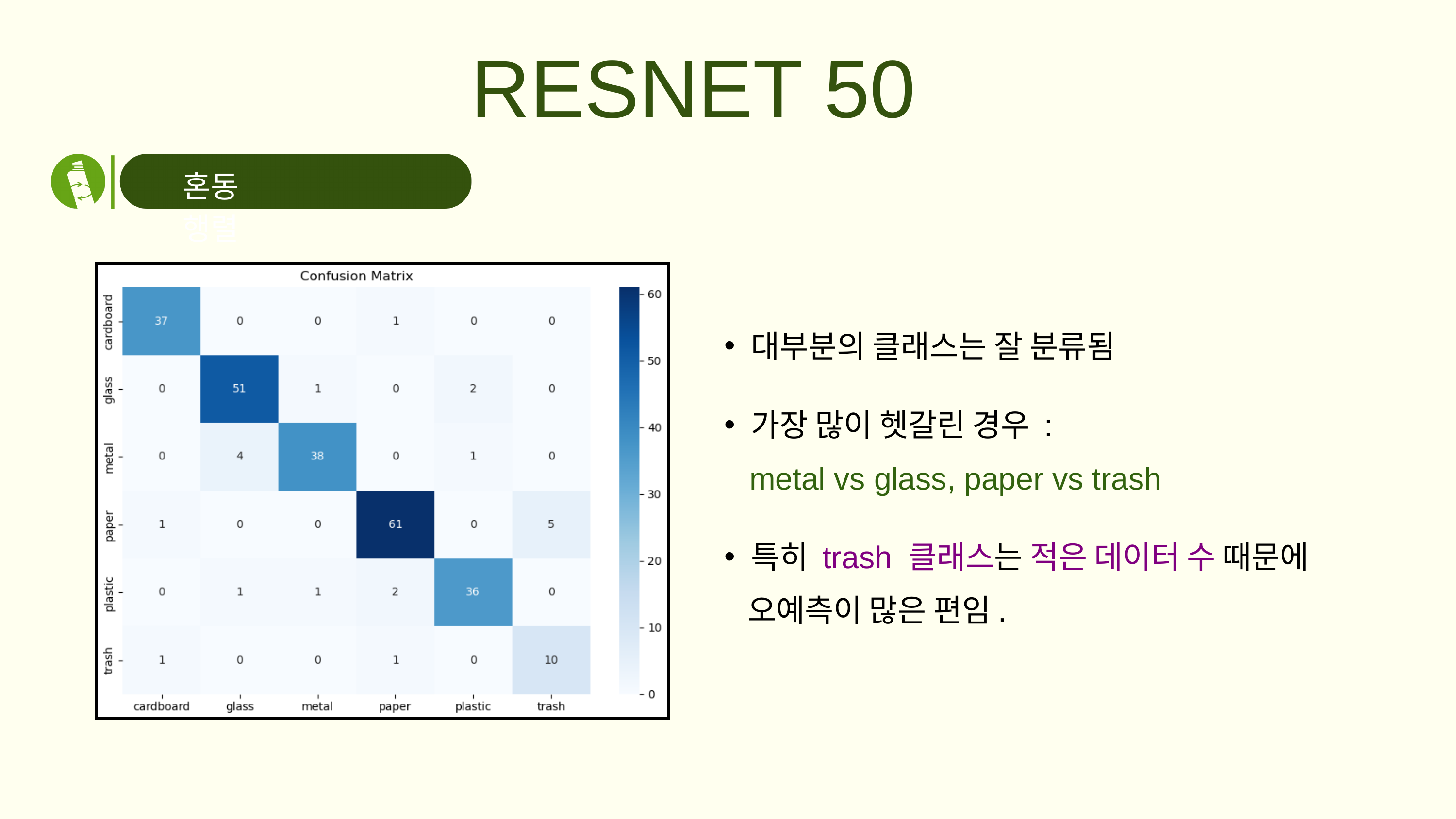

RESNET 50

혼동 행렬

대부분의 클래스는 잘 분류됨

가장 많이 헷갈린 경우 :
      metal vs glass, paper vs trash

특히 trash 클래스는 적은 데이터 수 때문에
      오예측이 많은 편임.